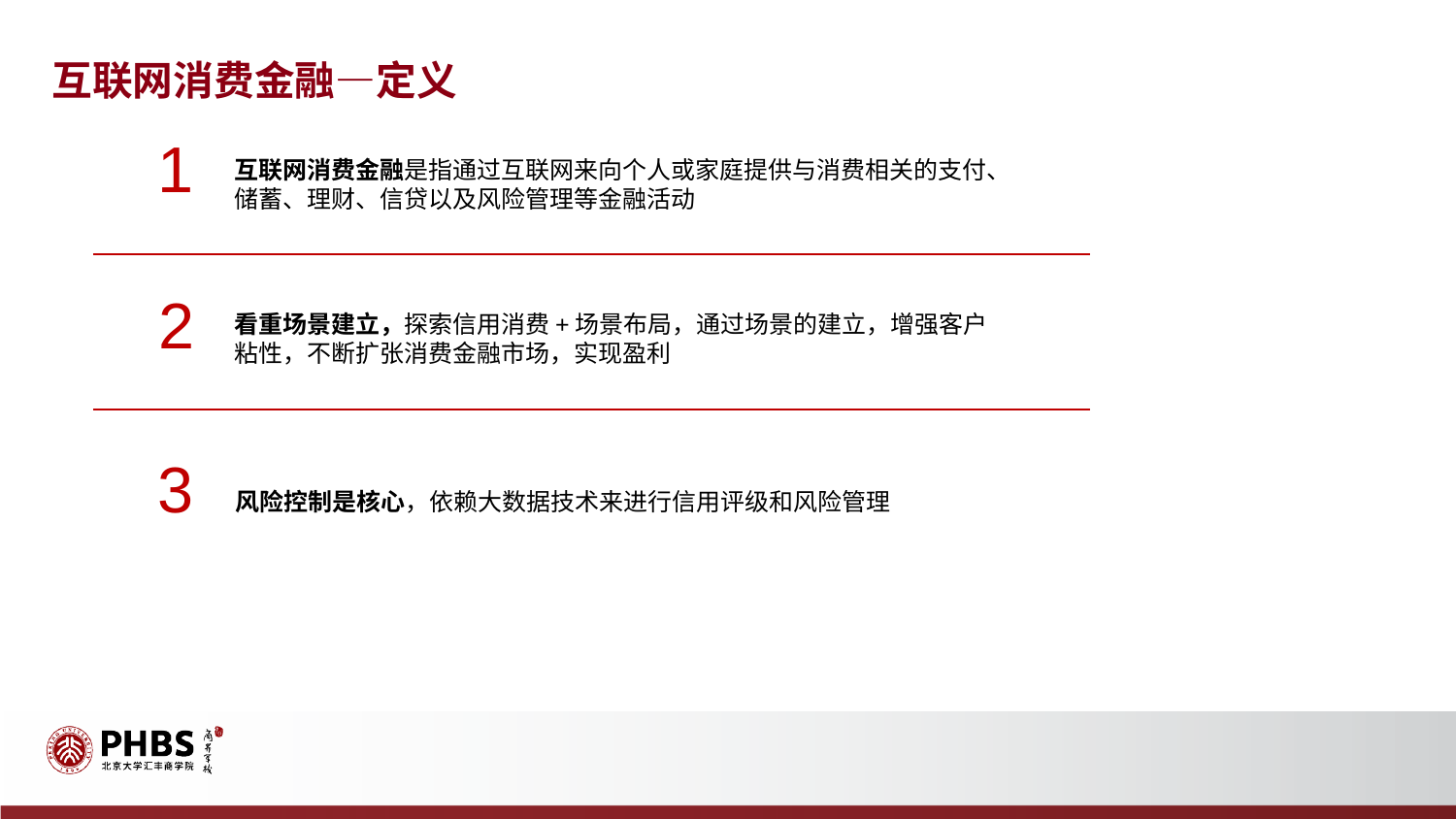

互联网消费金融—定义
1
互联网消费金融是指通过互联网来向个人或家庭提供与消费相关的支付、储蓄、理财、信贷以及风险管理等金融活动
2
看重场景建立，探索信用消费+场景布局，通过场景的建立，增强客户粘性，不断扩张消费金融市场，实现盈利
3
风险控制是核心，依赖大数据技术来进行信用评级和风险管理